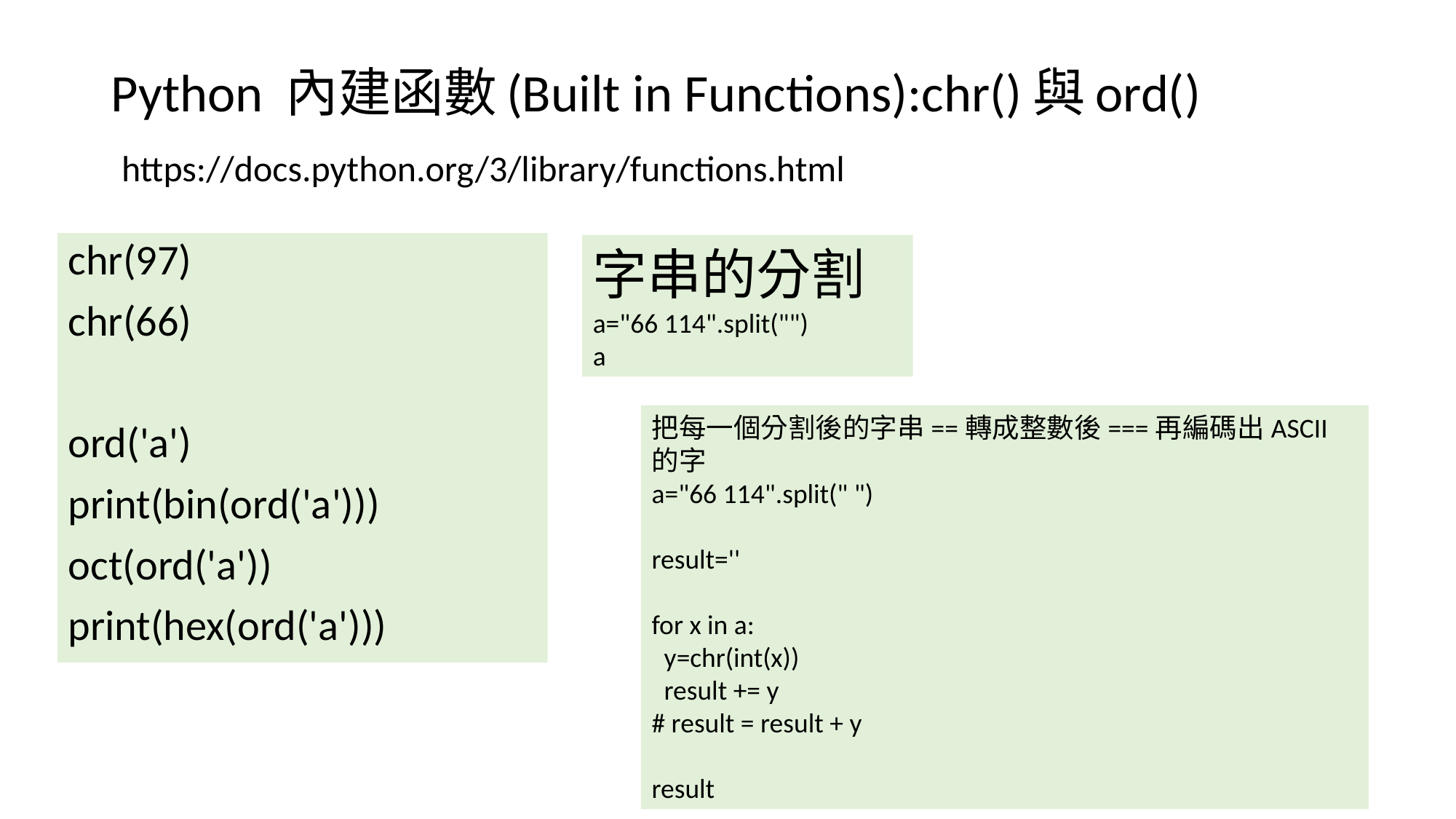

# Python 內建函數(Built in Functions):chr()與ord()
https://docs.python.org/3/library/functions.html
chr(97)
chr(66)

ord('a')
print(bin(ord('a')))
oct(ord('a'))
print(hex(ord('a')))
字串的分割
a="66 114".split("")
a
把每一個分割後的字串==轉成整數後===再編碼出ASCII的字
a="66 114".split(" ")

result=''

for x in a:
  y=chr(int(x))
  result += y
# result = result + y

result